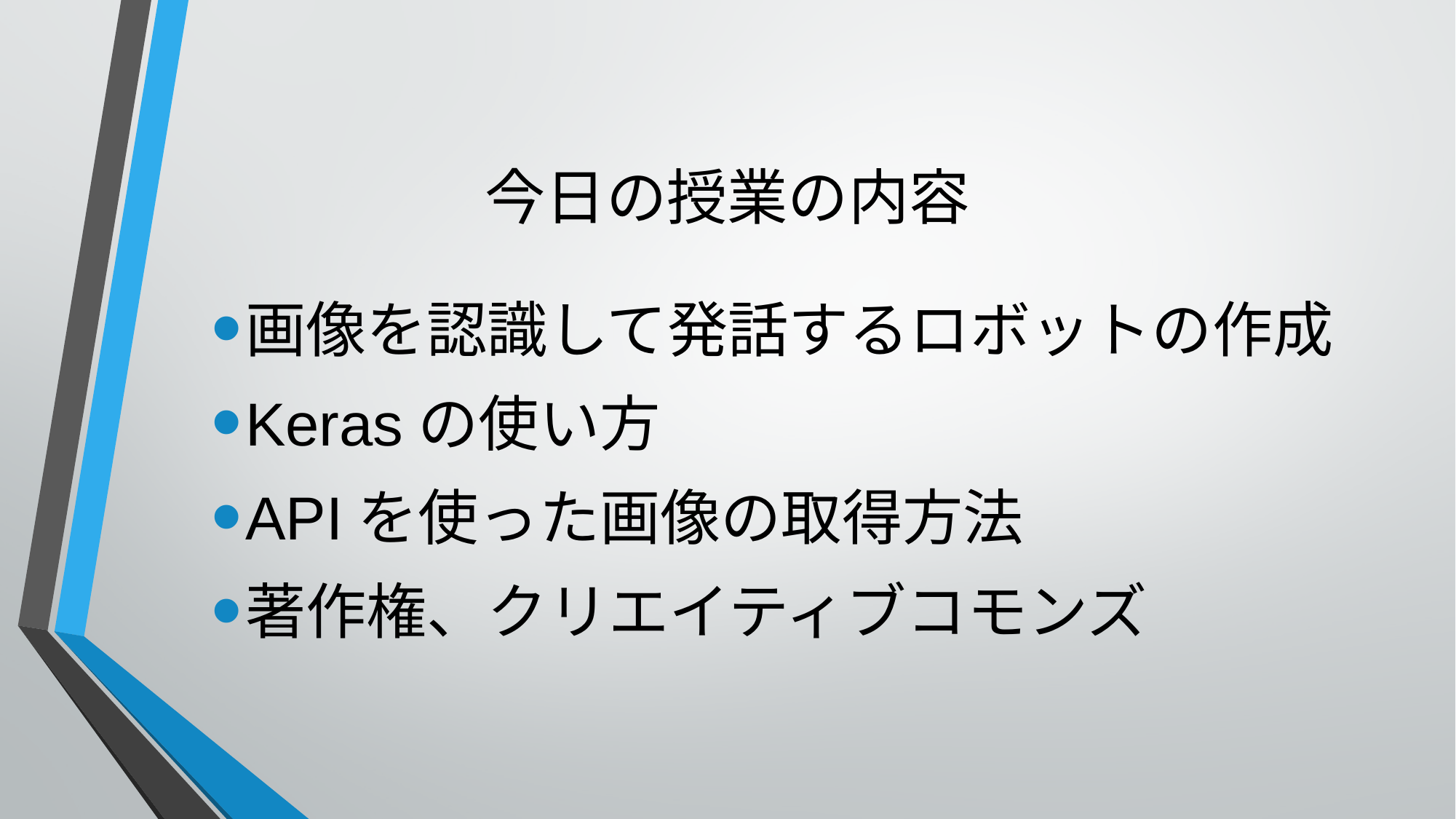

# 今日の授業の内容
画像を認識して発話するロボットの作成
Kerasの使い方
APIを使った画像の取得方法
著作権、クリエイティブコモンズ